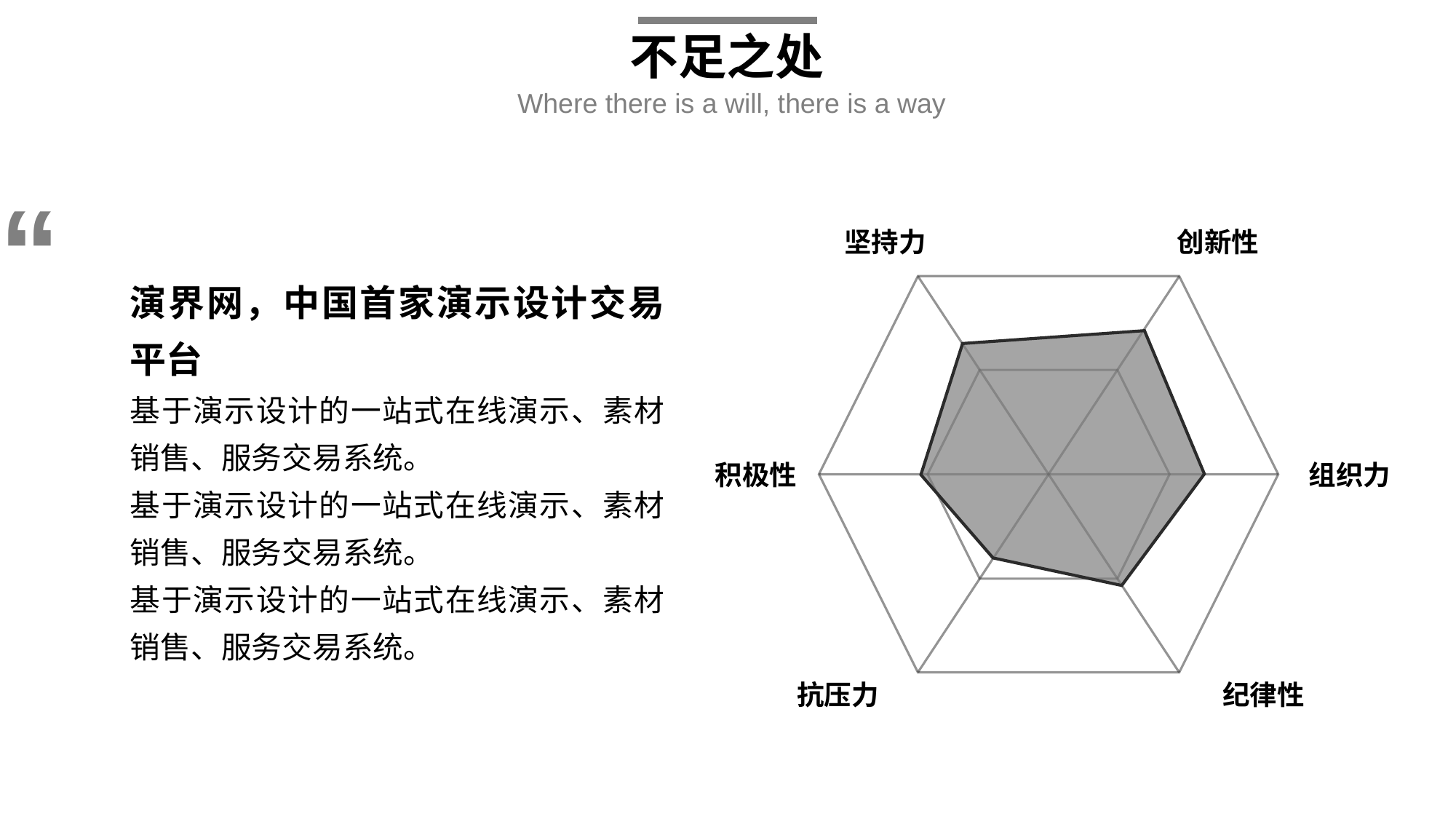

不足之处
Where there is a will, there is a way
“
坚持力
创新性

积极性
组织力
抗压力
纪律性
演界网，中国首家演示设计交易平台
基于演示设计的一站式在线演示、素材销售、服务交易系统。
基于演示设计的一站式在线演示、素材销售、服务交易系统。
基于演示设计的一站式在线演示、素材销售、服务交易系统。